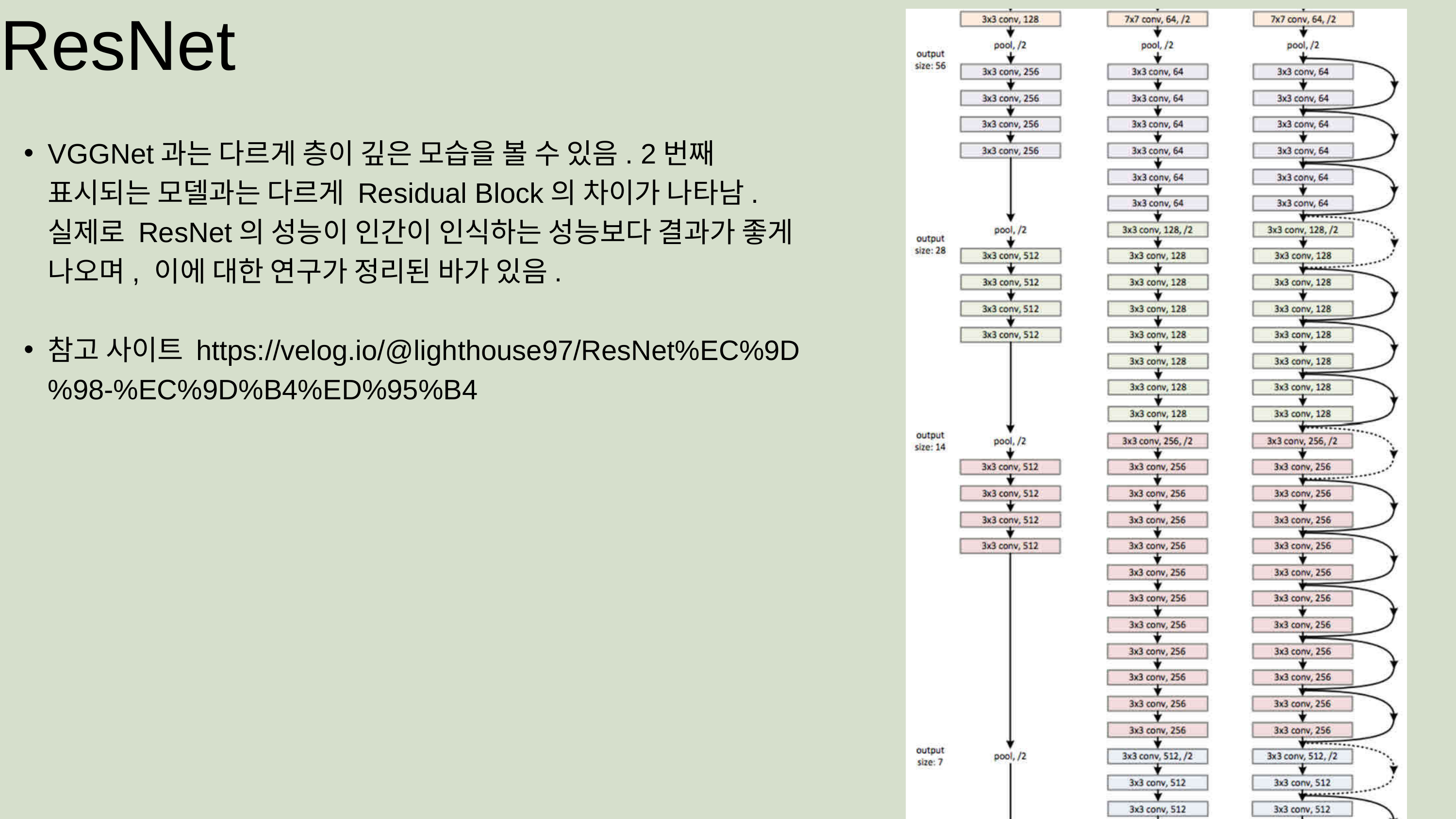

ResNet

VGGNet과는 다르게 층이 깊은 모습을 볼 수 있음. 2번째 표시되는 모델과는 다르게 Residual Block의 차이가 나타남. 실제로 ResNet의 성능이 인간이 인식하는 성능보다 결과가 좋게 나오며, 이에 대한 연구가 정리된 바가 있음.

참고 사이트 https://velog.io/@lighthouse97/ResNet%EC%9D%98-%EC%9D%B4%ED%95%B4